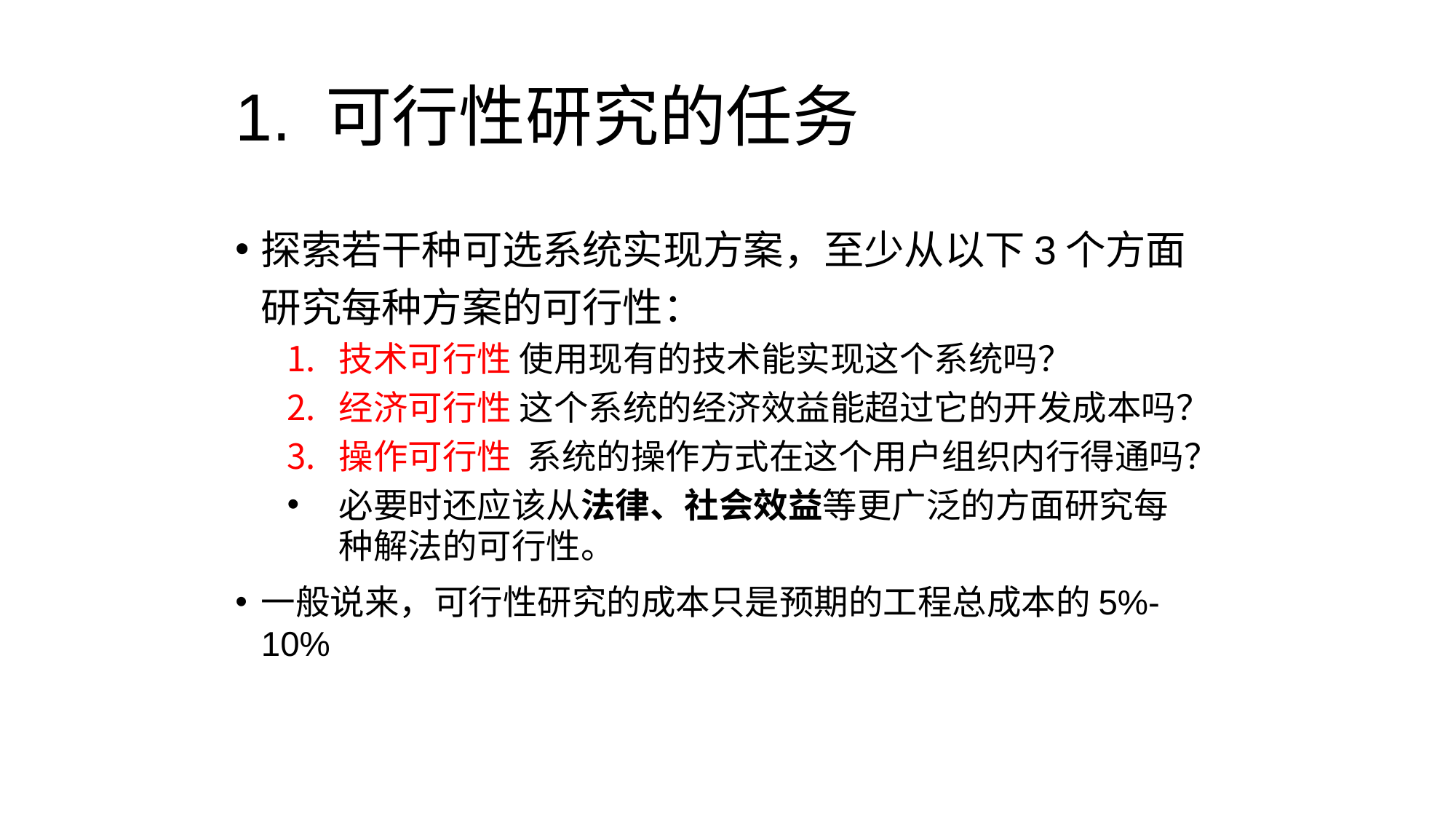

# 1. 可行性研究的任务
探索若干种可选系统实现方案，至少从以下3个方面研究每种方案的可行性：
技术可行性 使用现有的技术能实现这个系统吗？
经济可行性 这个系统的经济效益能超过它的开发成本吗？
操作可行性  系统的操作方式在这个用户组织内行得通吗？
必要时还应该从法律、社会效益等更广泛的方面研究每种解法的可行性。
一般说来，可行性研究的成本只是预期的工程总成本的5%-10%